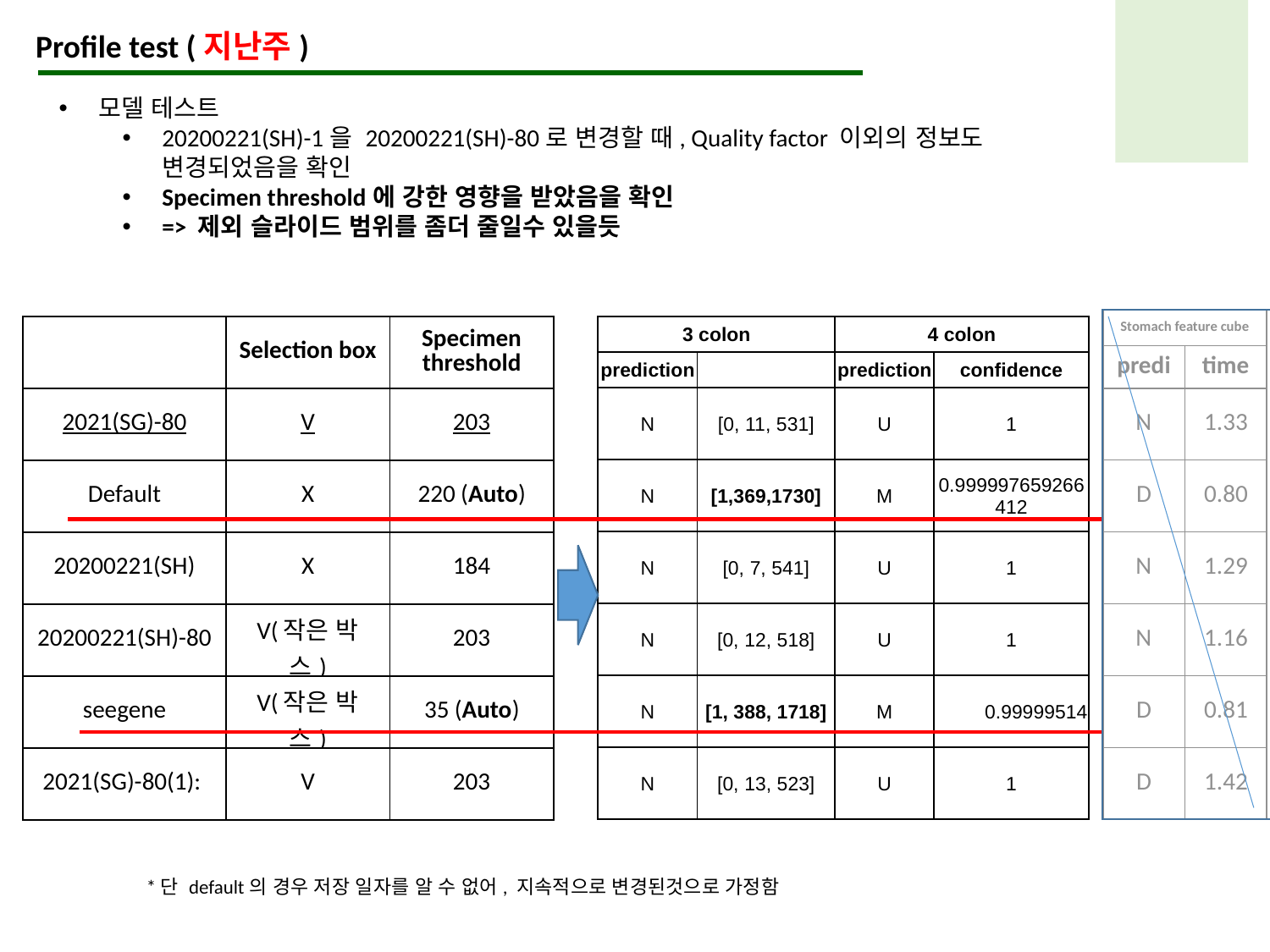

Profile test (지난주)
모델 테스트
20200221(SH)-1을 20200221(SH)-80로 변경할 때, Quality factor 이외의 정보도 변경되었음을 확인
Specimen threshold에 강한 영향을 받았음을 확인
=> 제외 슬라이드 범위를 좀더 줄일수 있을듯

| Stomach feature cube |  |
| --- | --- |
| predi | time |
| N | 1.33 |
| D | 0.80 |
| N | 1.29 |
| N | 1.16 |
| D | 0.81 |
| D | 1.42 |
|  | Selection box | Specimen threshold |
| --- | --- | --- |
| 2021(SG)-80 | V | 203 |
| Default | X | 220 (Auto) |
| 20200221(SH) | X | 184 |
| 20200221(SH)-80 | V(작은 박스) | 203 |
| seegene | V(작은 박스) | 35 (Auto) |
| 2021(SG)-80(1): | V | 203 |
| 3 colon |  | 4 colon |  |
| --- | --- | --- | --- |
| prediction |  | prediction | confidence |
| N | [0, 11, 531] | U | 1 |
| N | [1,369,1730] | M | 0.999997659266412 |
| N | [0, 7, 541] | U | 1 |
| N | [0, 12, 518] | U | 1 |
| N | [1, 388, 1718] | M | 0.99999514 |
| N | [0, 13, 523] | U | 1 |

*단 default의 경우 저장 일자를 알 수 없어, 지속적으로 변경된것으로 가정함